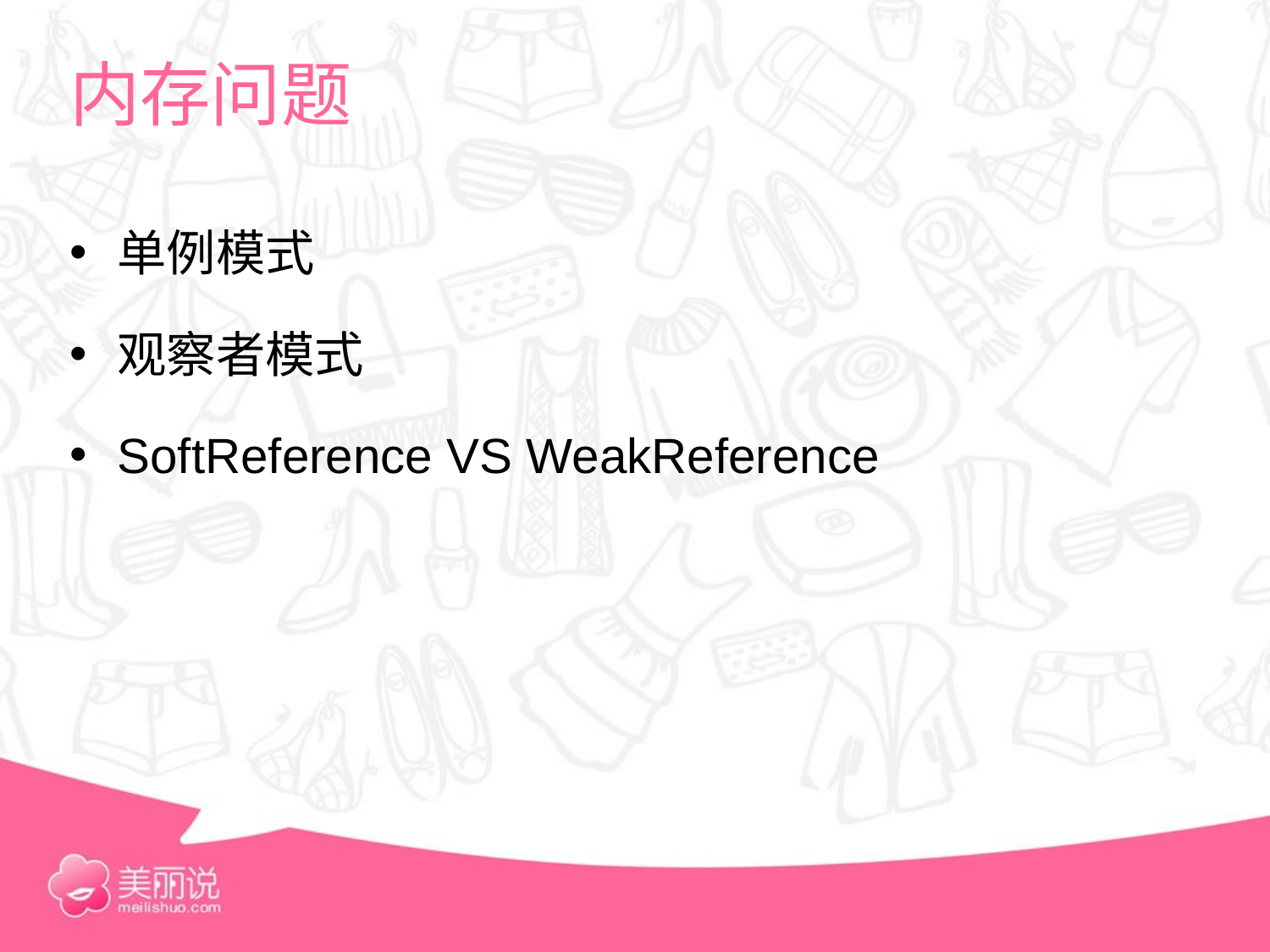

# 内存问题
单例模式
观察者模式
SoftReference VS WeakReference